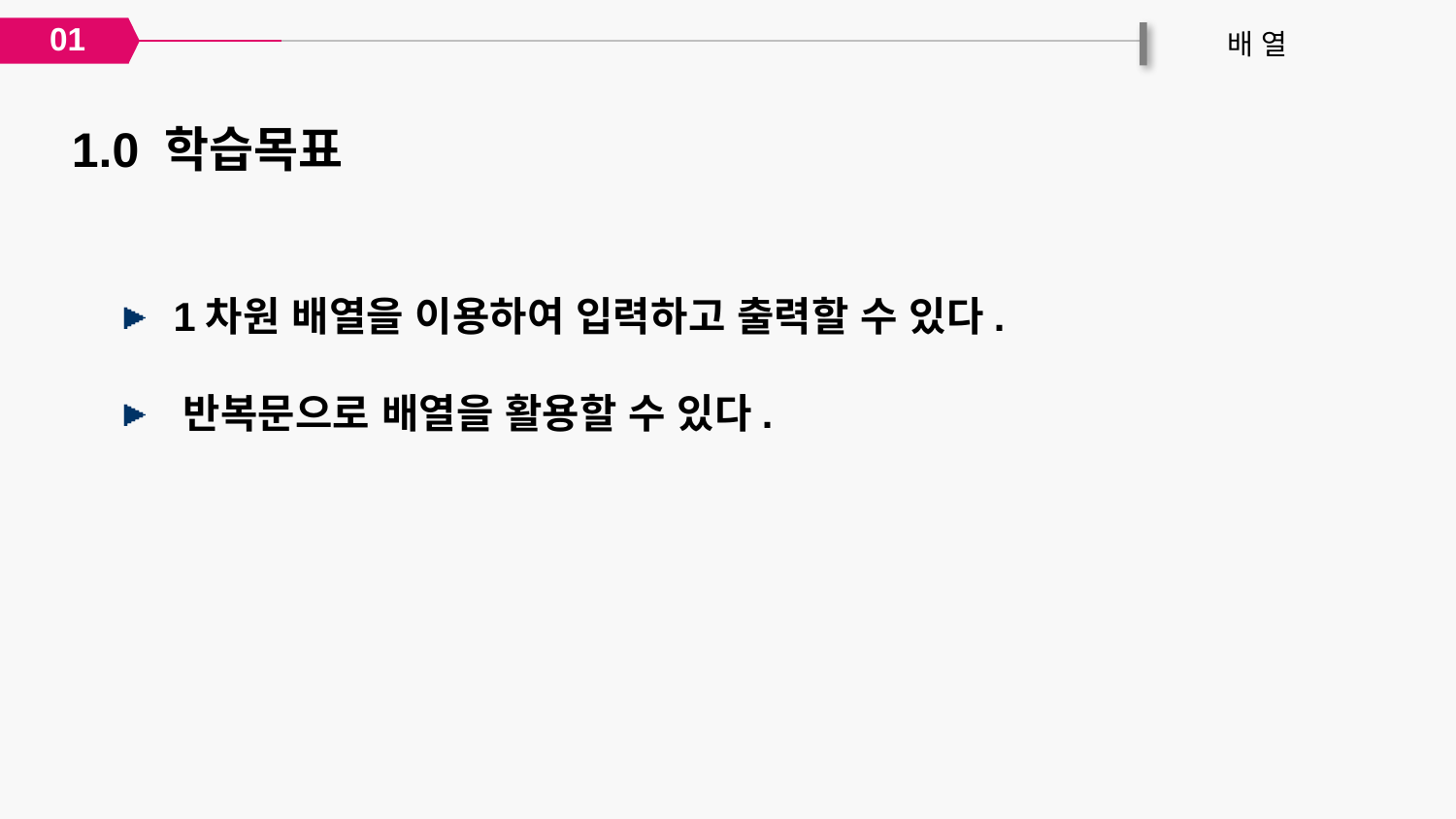

01

배 열

1.0 학습목표
 1차원 배열을 이용하여 입력하고 출력할 수 있다.
 반복문으로 배열을 활용할 수 있다.